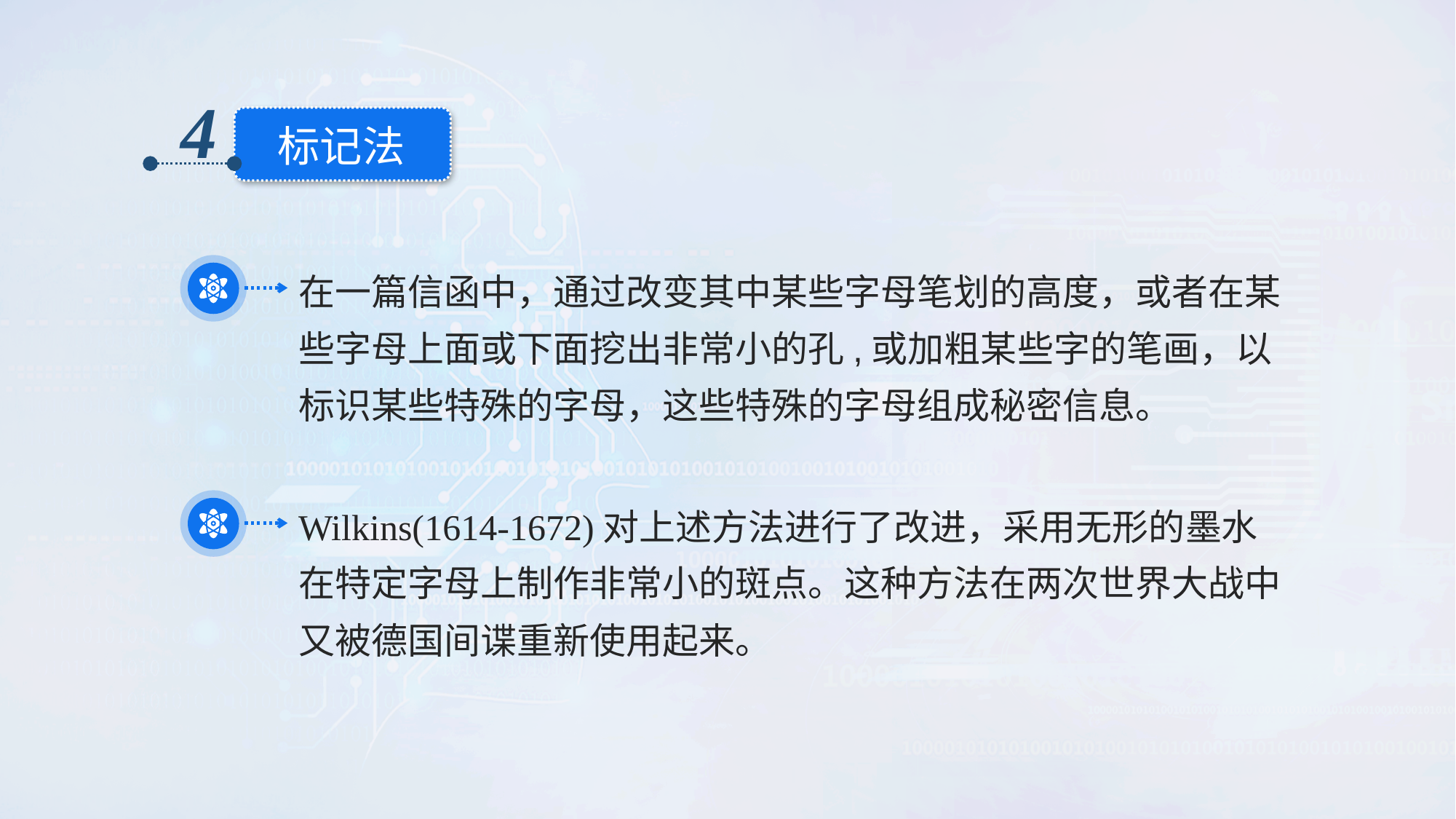

4

标记法
在一篇信函中，通过改变其中某些字母笔划的高度，或者在某些字母上面或下面挖出非常小的孔,或加粗某些字的笔画，以标识某些特殊的字母，这些特殊的字母组成秘密信息。

Wilkins(1614-1672)对上述方法进行了改进，采用无形的墨水在特定字母上制作非常小的斑点。这种方法在两次世界大战中又被德国间谍重新使用起来。